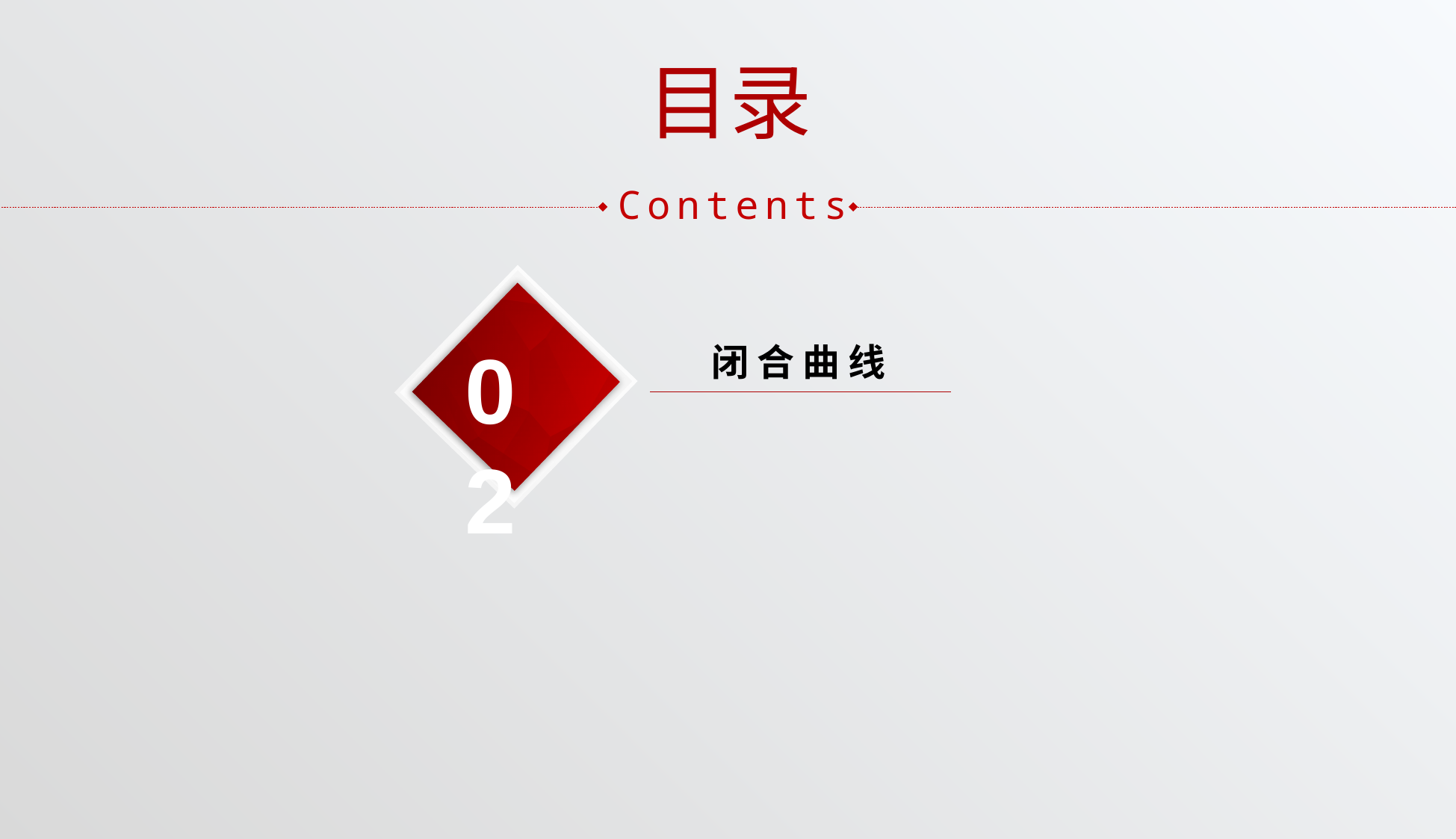

目录
Contents

02
闭 合 曲 线